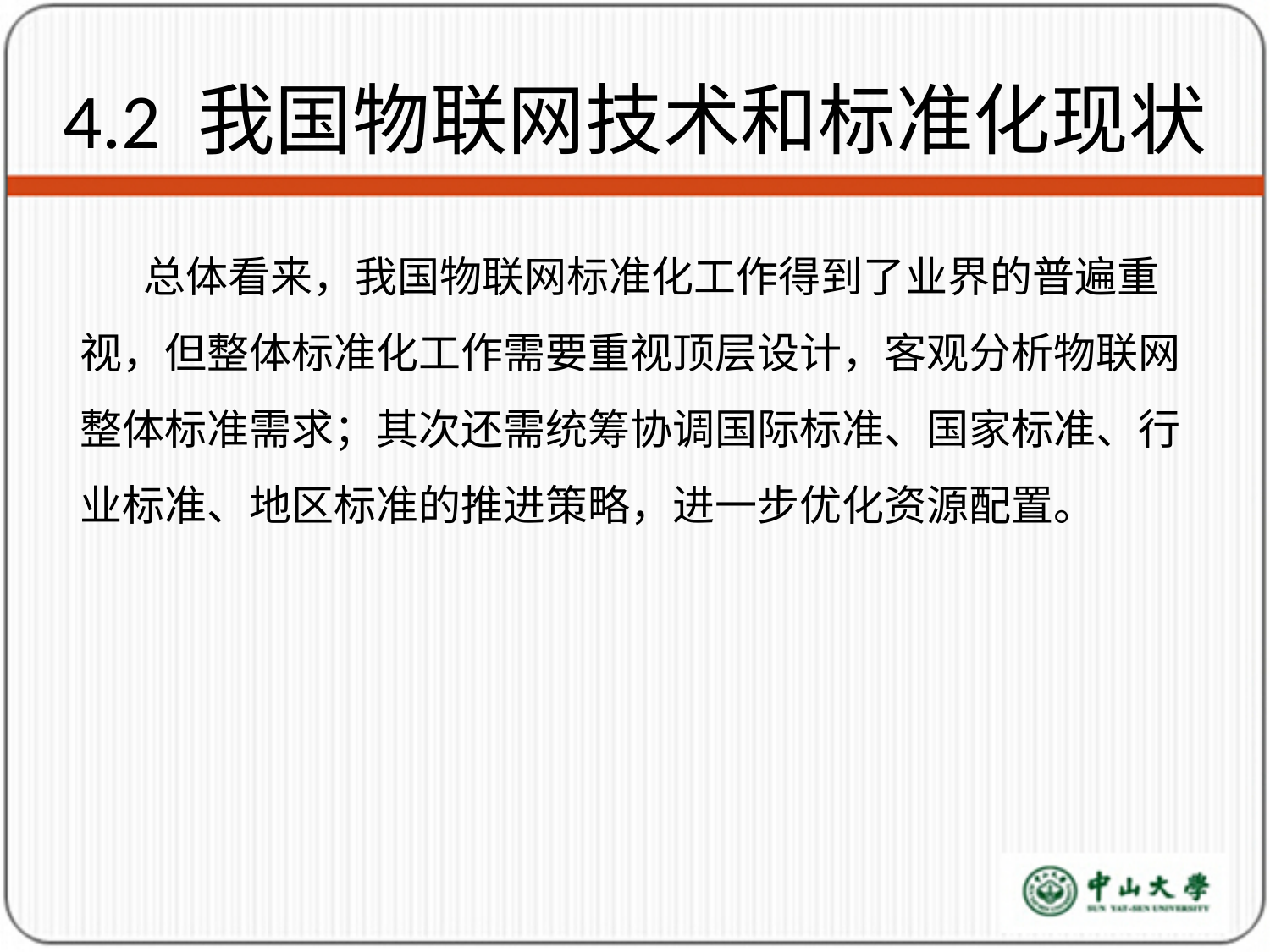

# 4.2 我国物联网技术和标准化现状
总体看来，我国物联网标准化工作得到了业界的普遍重视，但整体标准化工作需要重视顶层设计，客观分析物联网整体标准需求；其次还需统筹协调国际标准、国家标准、行业标准、地区标准的推进策略，进一步优化资源配置。